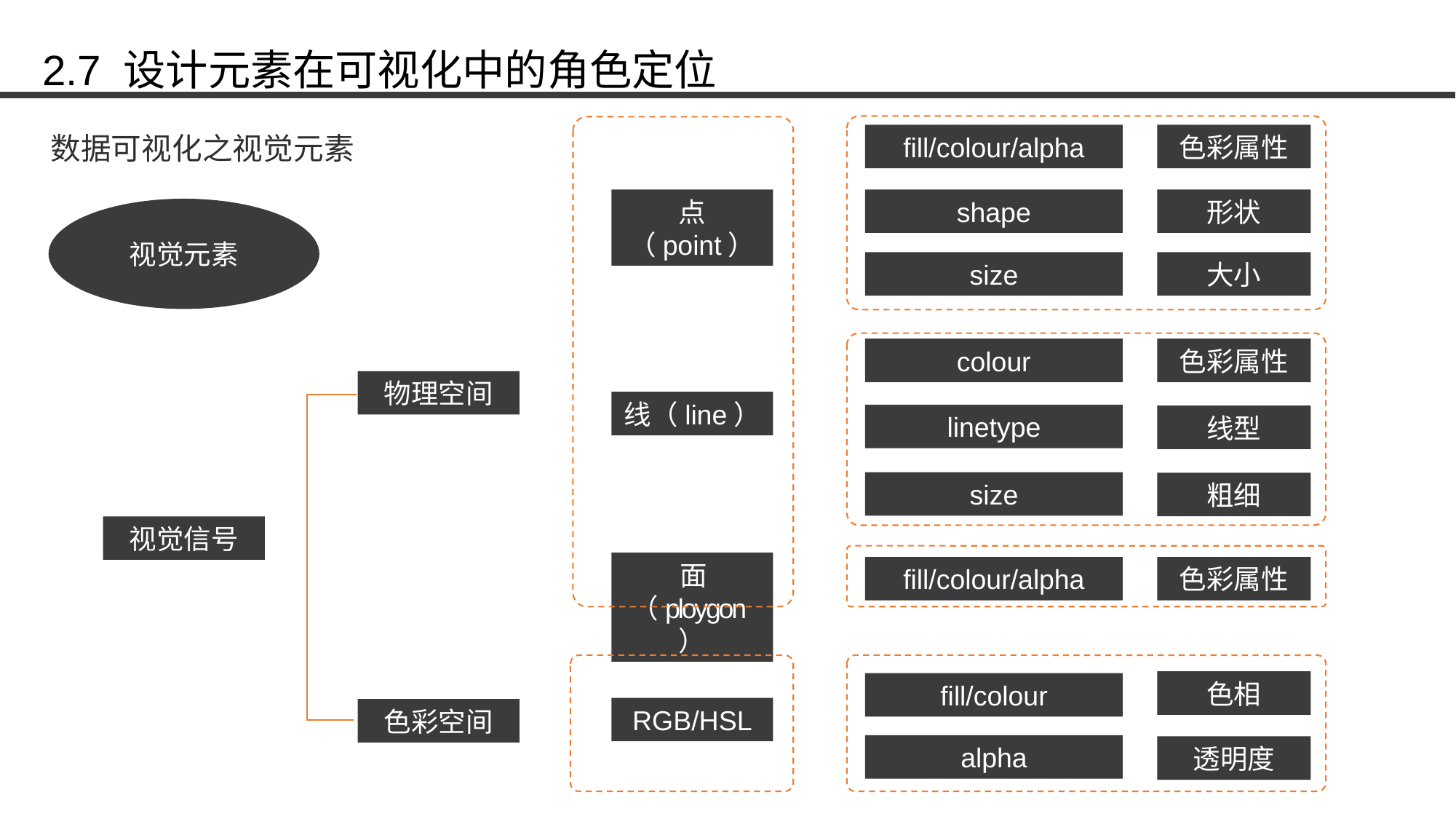

2.7 设计元素在可视化中的角色定位

数据可视化之视觉元素
fill/colour/alpha
色彩属性
点（point）
shape
形状

视觉元素
size
大小

colour
色彩属性
物理空间
线（line）

linetype
线型
size
粗细
视觉信号

面（ploygon）
fill/colour/alpha
色彩属性

色相
fill/colour
RGB/HSL
色彩空间
alpha
透明度